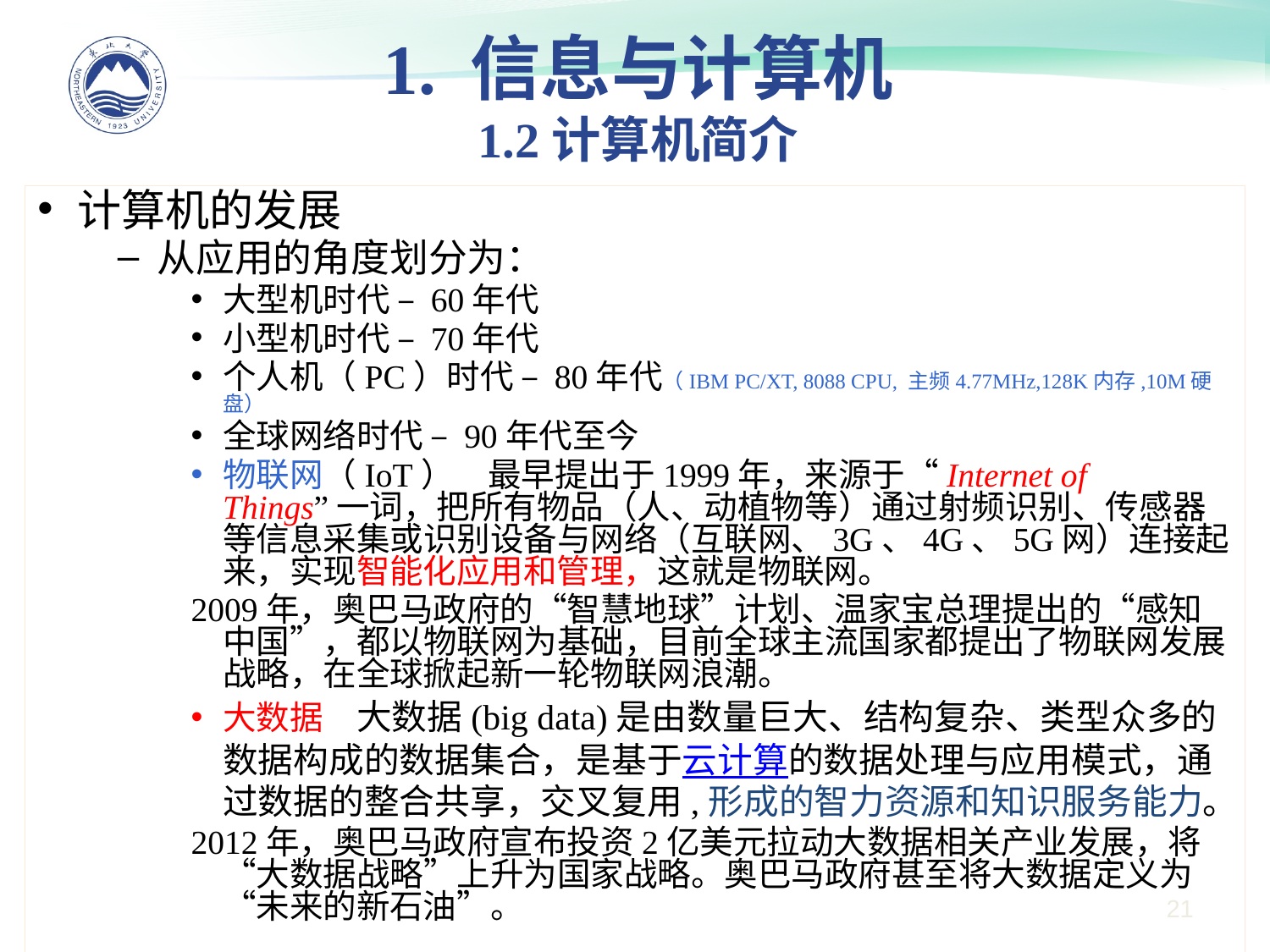

1. 信息与计算机
1.2计算机简介
计算机的发展
从应用的角度划分为：
大型机时代 – 60年代
小型机时代 – 70年代
个人机（PC）时代 – 80年代（IBM PC/XT, 8088 CPU, 主频4.77MHz,128K内存,10M硬盘）
全球网络时代 – 90年代至今
物联网（IoT）：最早提出于1999年，来源于“Internet of Things”一词，把所有物品（人、动植物等）通过射频识别、传感器等信息采集或识别设备与网络（互联网、3G、4G、5G网）连接起来，实现智能化应用和管理，这就是物联网。
2009年，奥巴马政府的“智慧地球”计划、温家宝总理提出的“感知中国”，都以物联网为基础，目前全球主流国家都提出了物联网发展战略，在全球掀起新一轮物联网浪潮。
大数据：大数据(big data)是由数量巨大、结构复杂、类型众多的数据构成的数据集合，是基于云计算的数据处理与应用模式，通过数据的整合共享，交叉复用,形成的智力资源和知识服务能力。
2012年，奥巴马政府宣布投资2亿美元拉动大数据相关产业发展，将“大数据战略”上升为国家战略。奥巴马政府甚至将大数据定义为“未来的新石油”。
21